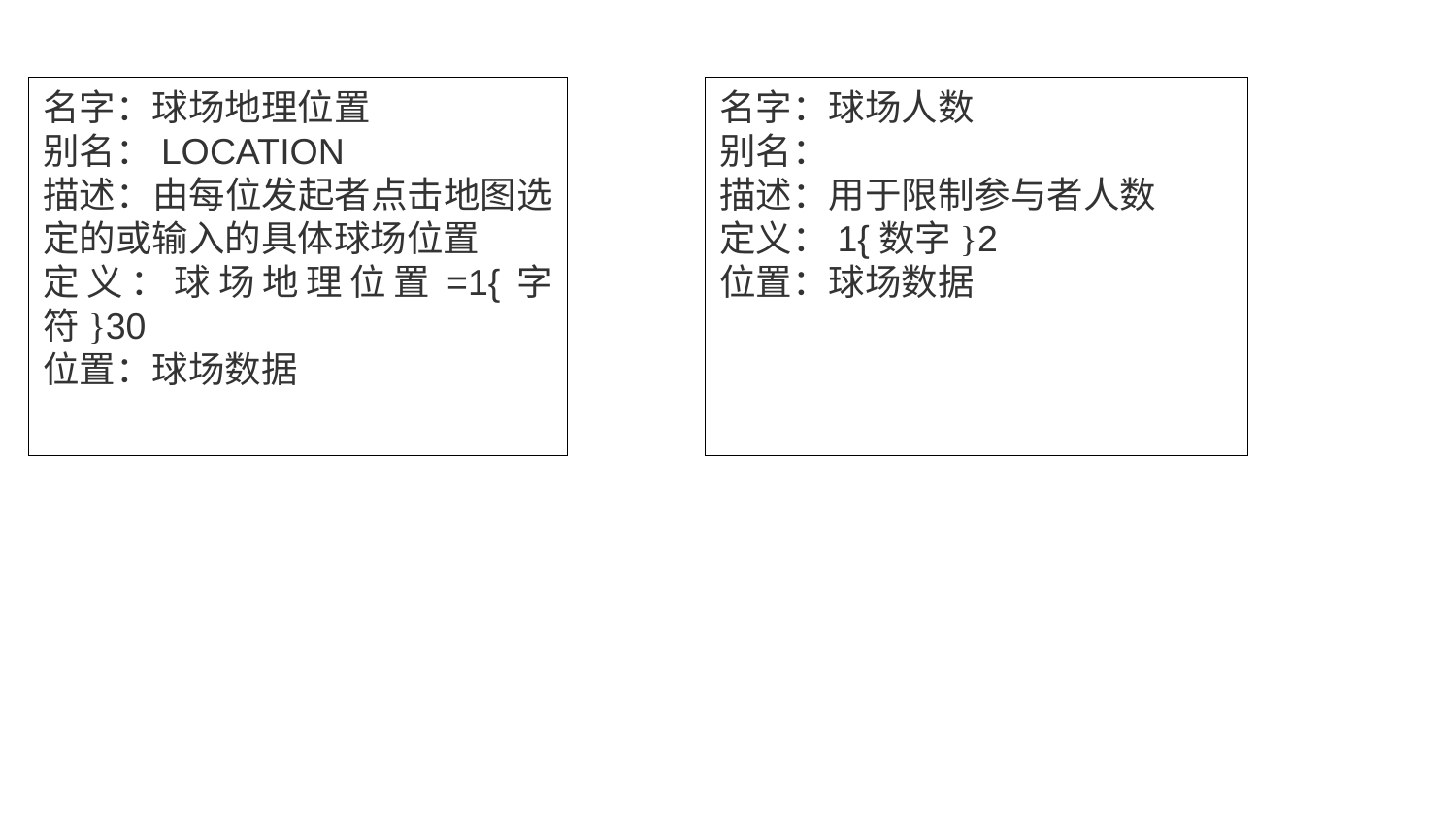

名字：球场地理位置
别名：LOCATION
描述：由每位发起者点击地图选定的或输入的具体球场位置
定义：球场地理位置=1{字符}30
位置：球场数据

名字：球场人数
别名：
描述：用于限制参与者人数
定义：1{数字}2
位置：球场数据